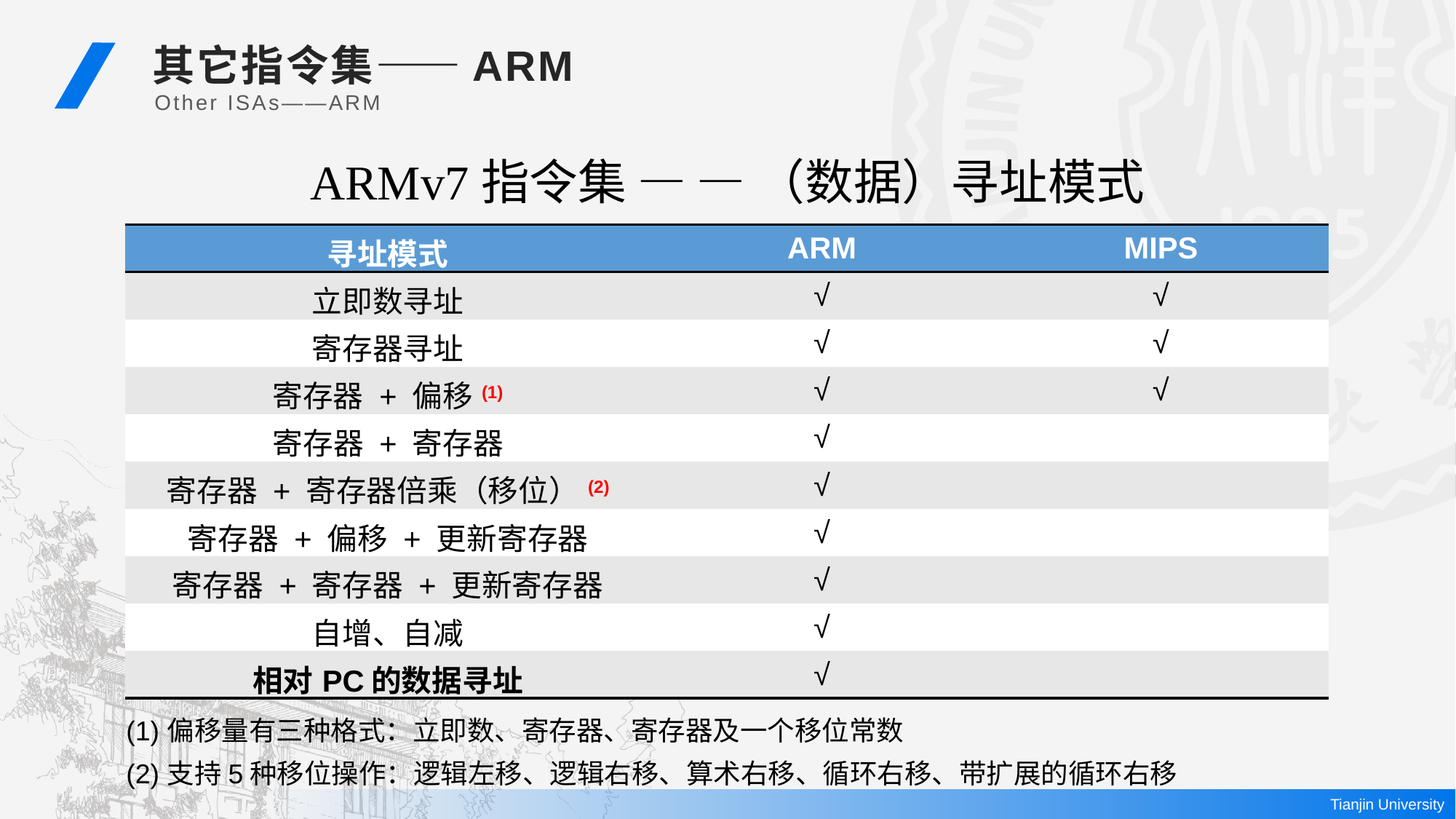

其它指令集——ARM
Other ISAs——ARM
ARMv7指令集 — — （数据）寻址模式
| 寻址模式 | ARM | MIPS |
| --- | --- | --- |
| 立即数寻址 | √ | √ |
| 寄存器寻址 | √ | √ |
| 寄存器 + 偏移(1) | √ | √ |
| 寄存器 + 寄存器 | √ |  |
| 寄存器 + 寄存器倍乘（移位）(2) | √ |  |
| 寄存器 + 偏移 + 更新寄存器 | √ |  |
| 寄存器 + 寄存器 + 更新寄存器 | √ |  |
| 自增、自减 | √ |  |
| 相对PC的数据寻址 | √ |  |
偏移量有三种格式：立即数、寄存器、寄存器及一个移位常数
支持5种移位操作：逻辑左移、逻辑右移、算术右移、循环右移、带扩展的循环右移